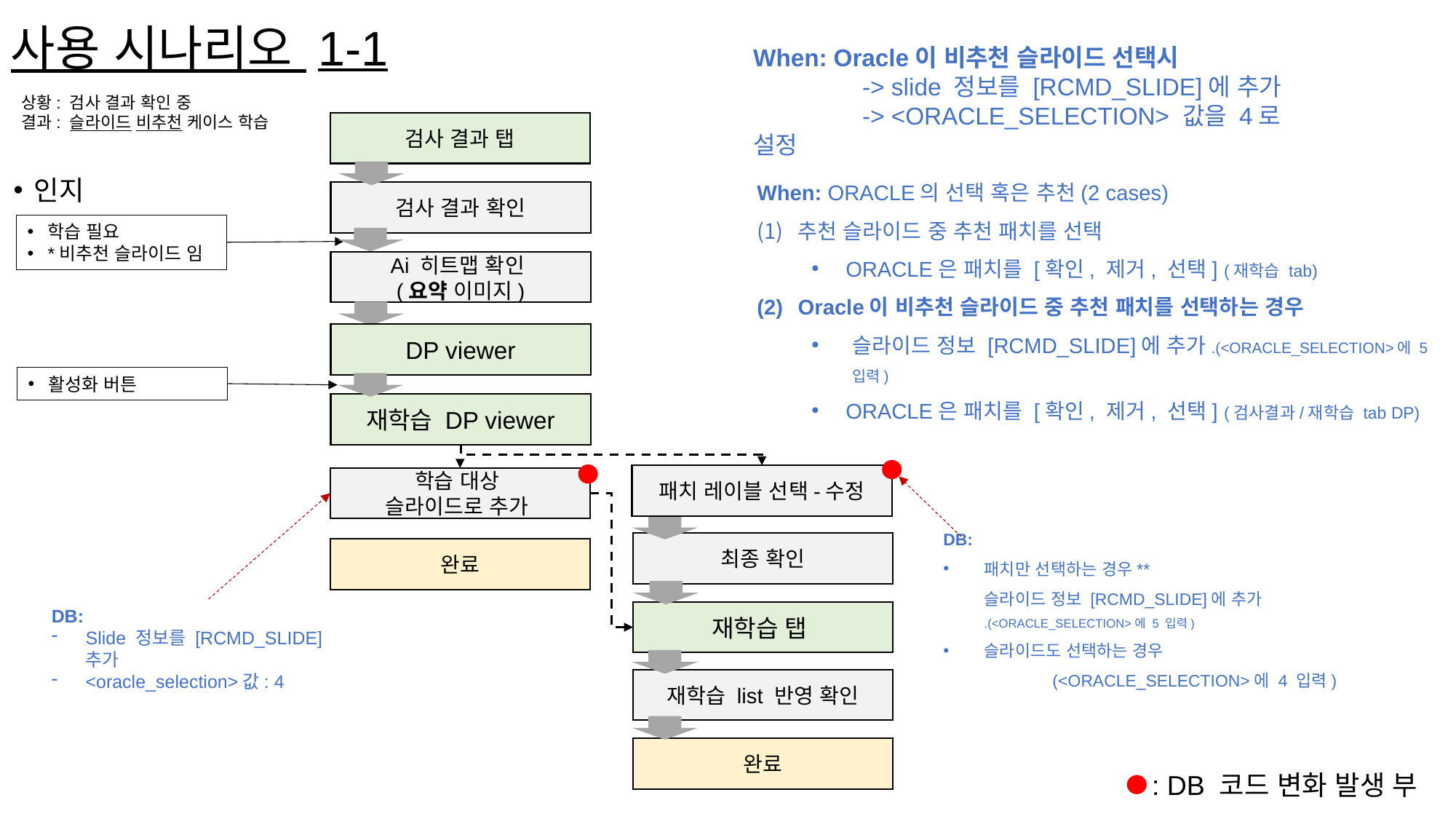

사용 시나리오 1-1
When: Oracle이 비추천 슬라이드 선택시
	-> slide 정보를 [RCMD_SLIDE]에 추가
	-> <ORACLE_SELECTION> 값을 4로 설정
상황: 검사 결과 확인 중
결과: 슬라이드 비추천 케이스 학습
검사 결과 탭
When: ORACLE의 선택 혹은 추천(2 cases)
추천 슬라이드 중 추천 패치를 선택
ORACLE은 패치를 [확인, 제거, 선택] (재학습 tab)
Oracle이 비추천 슬라이드 중 추천 패치를 선택하는 경우
슬라이드 정보 [RCMD_SLIDE]에 추가.(<ORACLE_SELECTION>에 5 입력)
ORACLE은 패치를 [확인, 제거, 선택] (검사결과/재학습 tab DP)

인지
검사 결과 확인
학습 필요
*비추천 슬라이드 임

Ai 히트맵 확인
(요약 이미지)

DP viewer
활성화 버튼

재학습 DP viewer

패치 레이블 선택-수정
학습 대상
슬라이드로 추가
DB:
패치만 선택하는 경우**
슬라이드 정보 [RCMD_SLIDE]에 추가
.(<ORACLE_SELECTION>에 5 입력)
슬라이드도 선택하는 경우
	(<ORACLE_SELECTION>에 4 입력)

최종 확인
완료

DB:
Slide 정보를 [RCMD_SLIDE] 추가
<oracle_selection>값: 4
재학습 탭

재학습 list 반영 확인

완료
: DB 코드 변화 발생 부